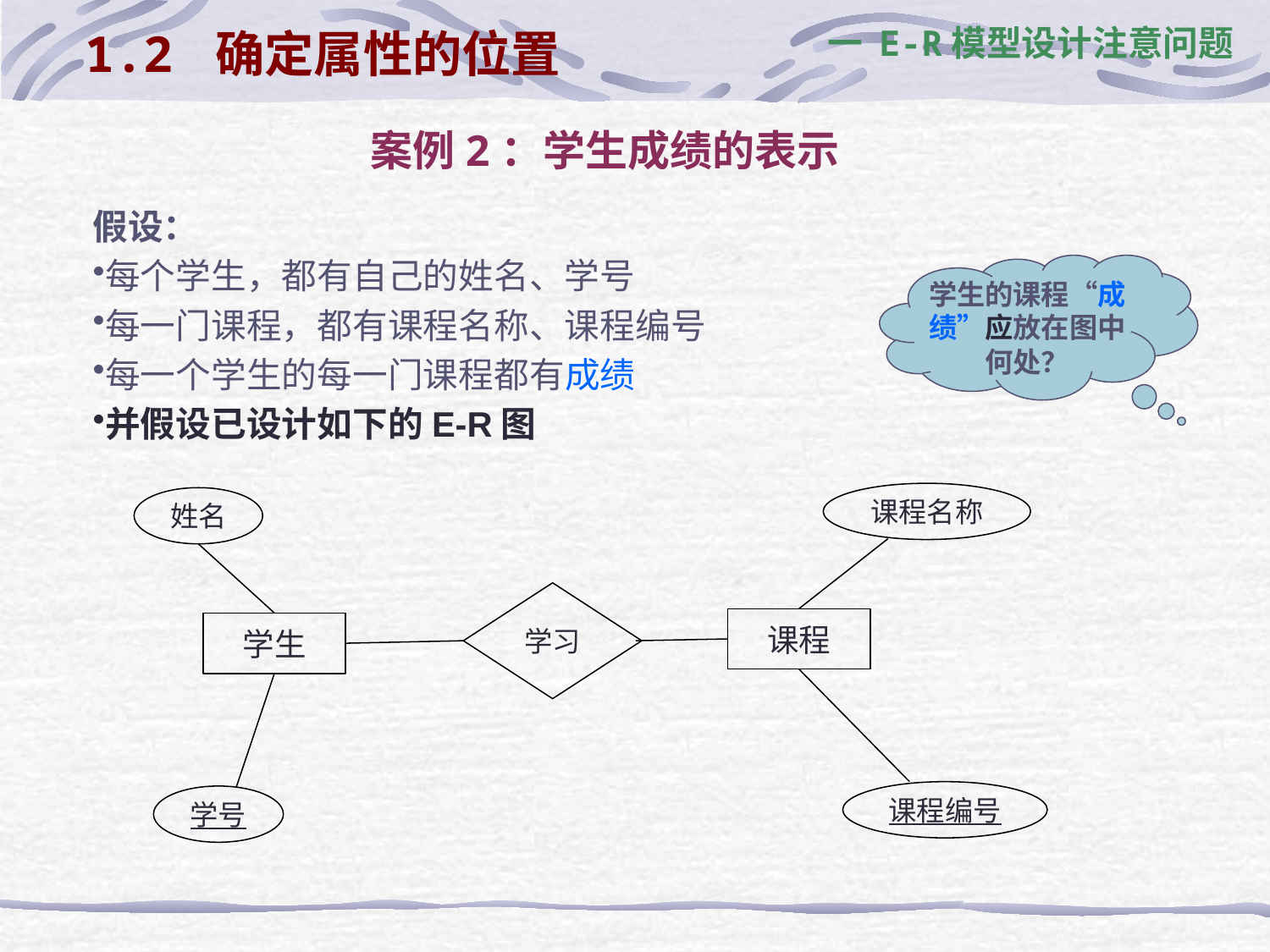

一 E-R模型设计注意问题
1.2 确定属性的位置
# 案例2：学生成绩的表示
假设：
每个学生，都有自己的姓名、学号
每一门课程，都有课程名称、课程编号
每一个学生的每一门课程都有成绩
并假设已设计如下的E-R图
学生的课程“成绩”应放在图中何处？
课程名称
姓名
学习
课程
学生
课程编号
学号